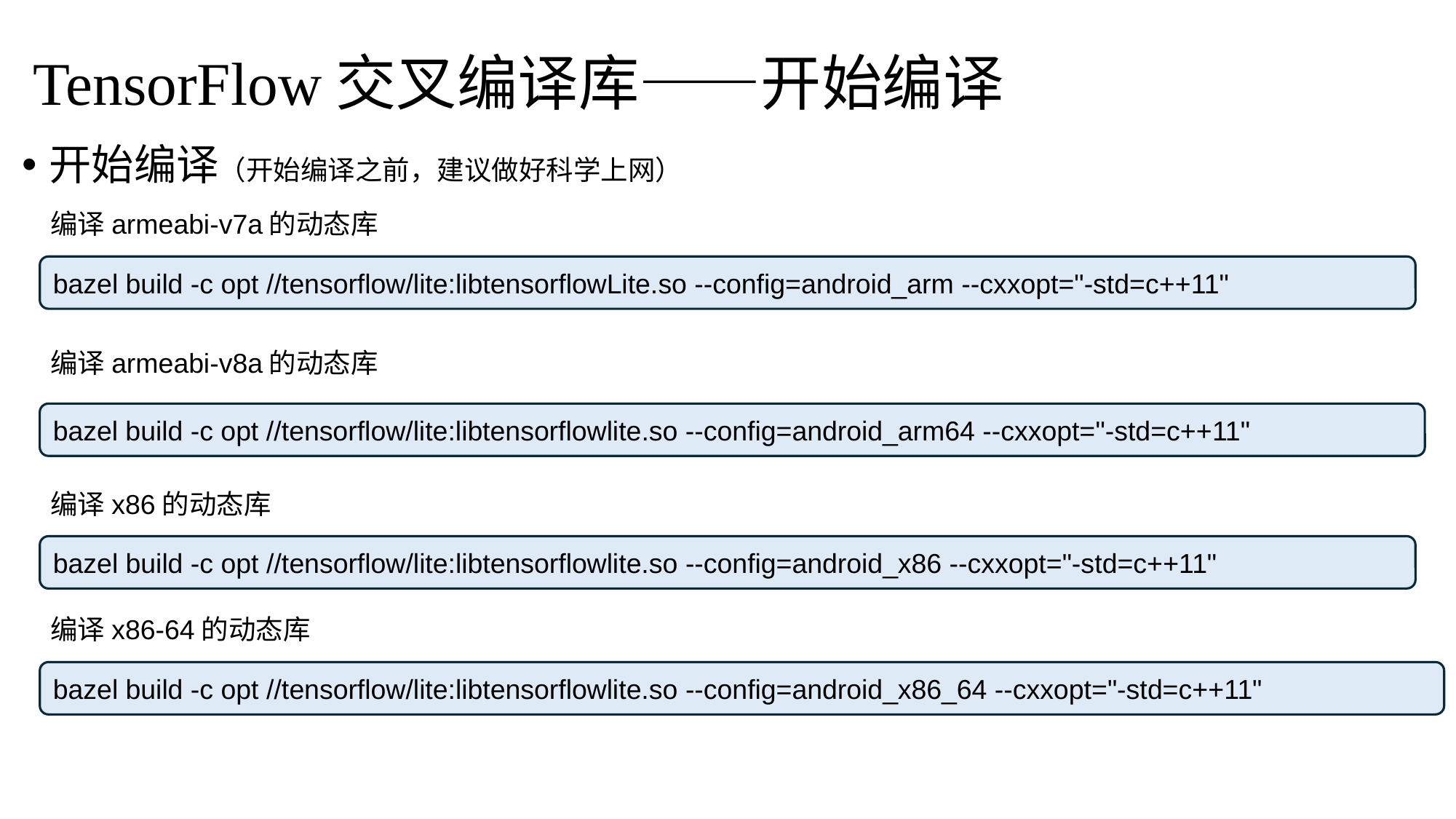

TensorFlow交叉编译库——开始编译
开始编译（开始编译之前，建议做好科学上网）

编译armeabi-v7a的动态库
bazel build -c opt //tensorflow/lite:libtensorflowLite.so --config=android_arm --cxxopt="-std=c++11"
编译armeabi-v8a的动态库
bazel build -c opt //tensorflow/lite:libtensorflowlite.so --config=android_arm64 --cxxopt="-std=c++11"
编译x86的动态库
bazel build -c opt //tensorflow/lite:libtensorflowlite.so --config=android_x86 --cxxopt="-std=c++11"
编译x86-64的动态库
bazel build -c opt //tensorflow/lite:libtensorflowlite.so --config=android_x86_64 --cxxopt="-std=c++11"